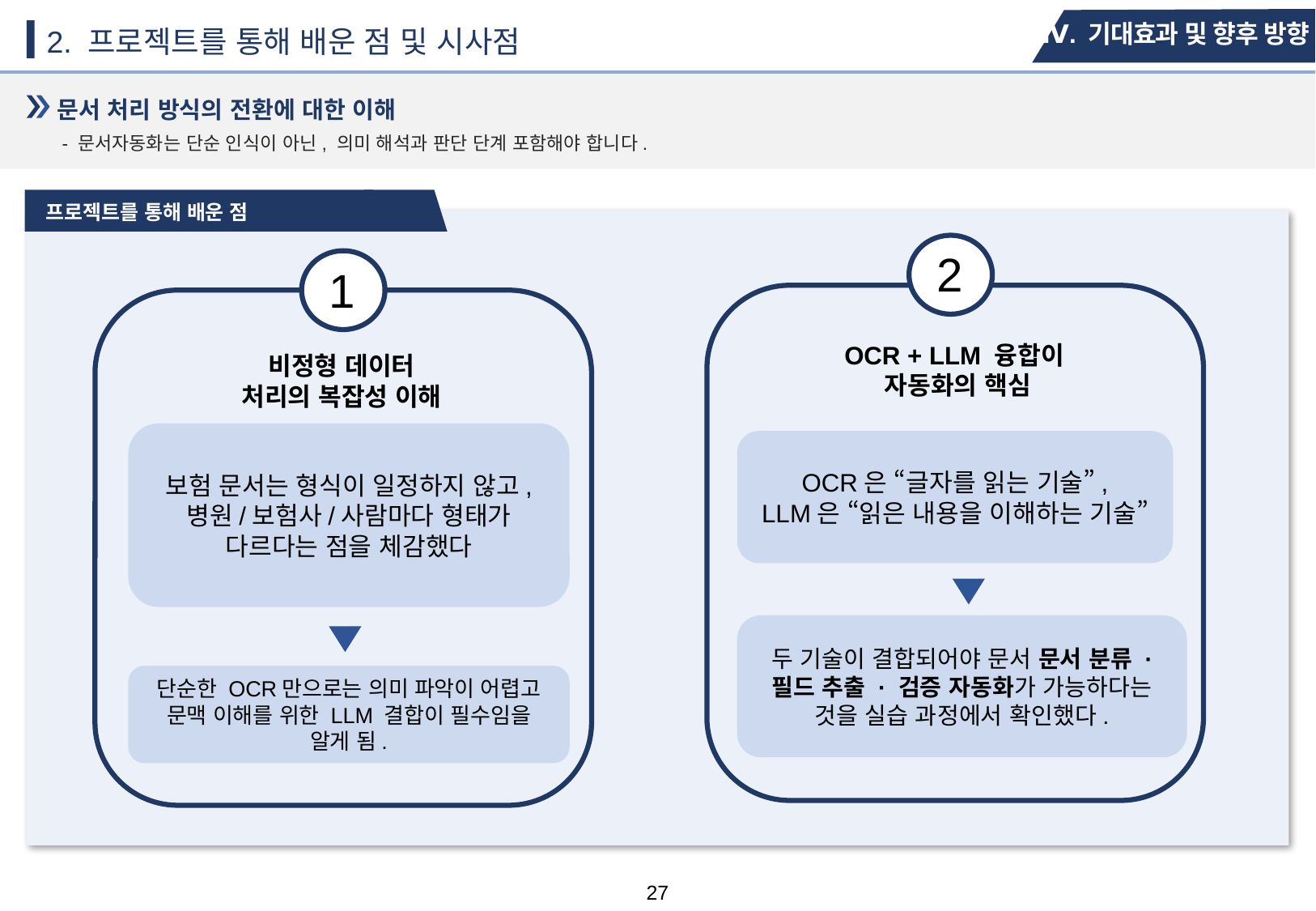

Ⅳ. 기대효과 및 향후 방향

2. 프로젝트를 통해 배운 점 및 시사점

문서 처리 방식의 전환에 대한 이해

- 문서자동화는 단순 인식이 아닌, 의미 해석과 판단 단계 포함해야 합니다.

프로젝트를 통해 배운 점

2

1

OCR + LLM 융합이
자동화의 핵심
비정형 데이터
처리의 복잡성 이해
보험 문서는 형식이 일정하지 않고, 병원/보험사/사람마다 형태가 다르다는 점을 체감했다
OCR은 “글자를 읽는 기술”,
LLM은 “읽은 내용을 이해하는 기술”

두 기술이 결합되어야 문서 문서 분류 · 필드 추출 · 검증 자동화가 가능하다는 것을 실습 과정에서 확인했다.

단순한 OCR만으로는 의미 파악이 어렵고 문맥 이해를 위한 LLM 결합이 필수임을 알게 됨.
27